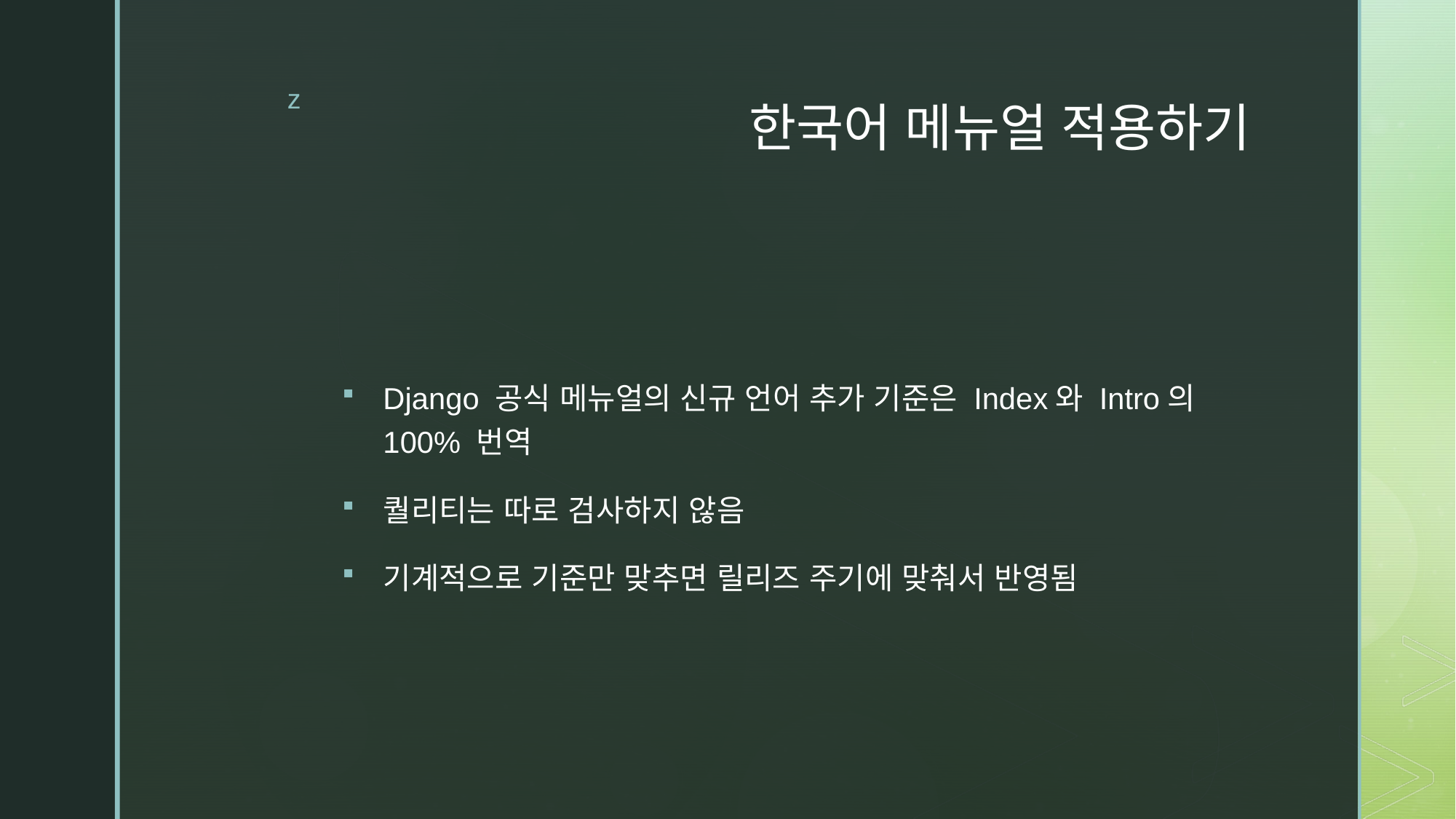

# 한국어 메뉴얼 적용하기
Django 공식 메뉴얼의 신규 언어 추가 기준은 Index와 Intro의 100% 번역
퀄리티는 따로 검사하지 않음
기계적으로 기준만 맞추면 릴리즈 주기에 맞춰서 반영됨